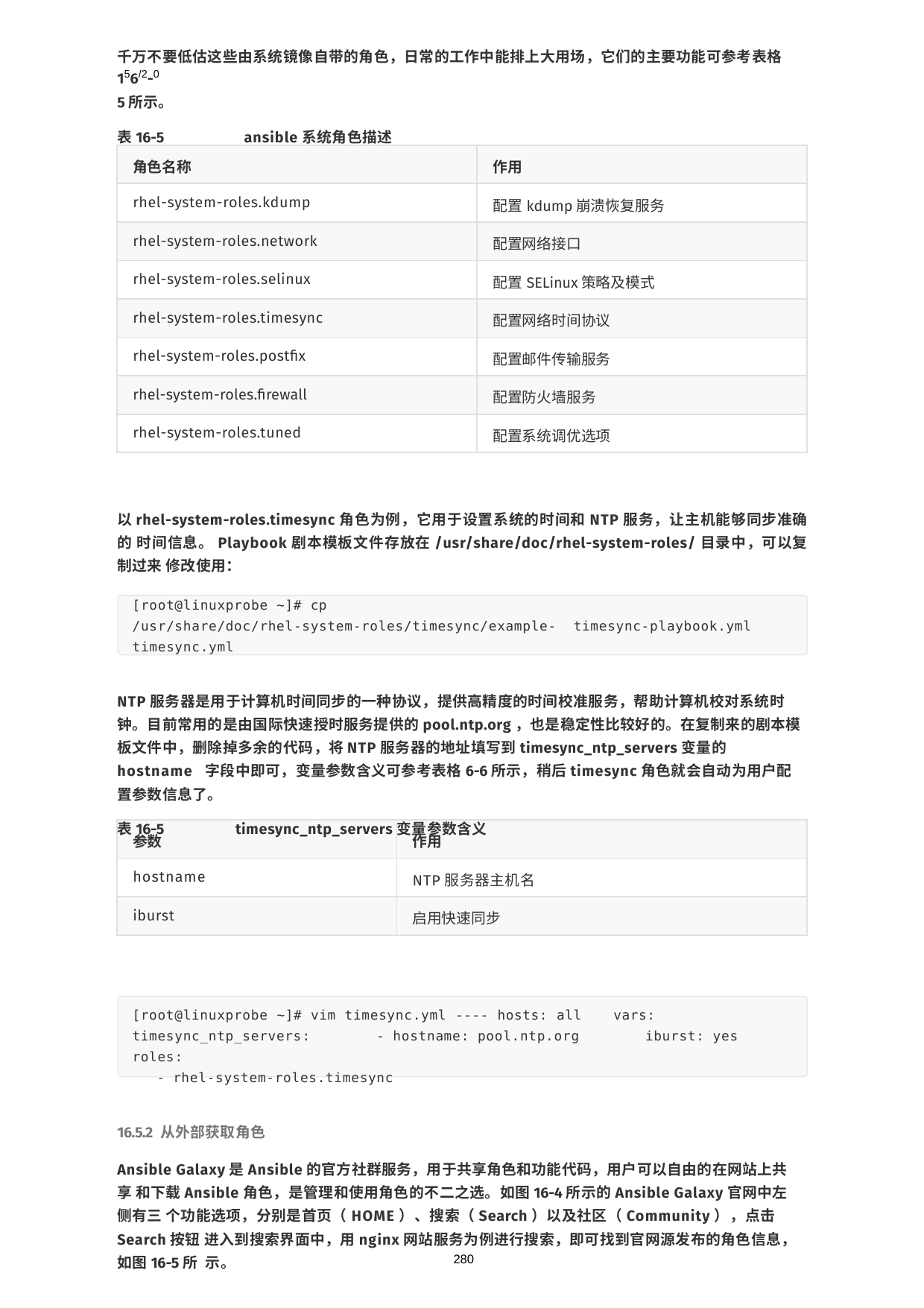

千万不要低估这些由系统镜像自带的角色，日常的工作中能排上大用场，它们的主要功能可参考表格156/2-0
5所示。
表16-5	ansible系统角色描述
| 角色名称 | 作用 |
| --- | --- |
| rhel-system-roles.kdump | 配置kdump崩溃恢复服务 |
| rhel-system-roles.network | 配置网络接口 |
| rhel-system-roles.selinux | 配置SELinux策略及模式 |
| rhel-system-roles.timesync | 配置网络时间协议 |
| rhel-system-roles.postfix | 配置邮件传输服务 |
| rhel-system-roles.firewall | 配置防火墙服务 |
| rhel-system-roles.tuned | 配置系统调优选项 |
以rhel-system-roles.timesync角色为例，它用于设置系统的时间和NTP服务，让主机能够同步准确的 时间信息。Playbook剧本模板文件存放在/usr/share/doc/rhel-system-roles/目录中，可以复制过来 修改使用：

[root@linuxprobe ~]# cp /usr/share/doc/rhel-system-roles/timesync/example-  timesync-playbook.yml timesync.yml

NTP服务器是用于计算机时间同步的一种协议，提供高精度的时间校准服务，帮助计算机校对系统时  钟。目前常用的是由国际快速授时服务提供的pool.ntp.org，也是稳定性比较好的。在复制来的剧本模 板文件中，删除掉多余的代码，将NTP服务器的地址填写到timesync_ntp_servers变量的hostname  字段中即可，变量参数含义可参考表格6-6所示，稍后timesync角色就会自动为用户配置参数信息了。
表16-5	timesync_ntp_servers变量参数含义

| 参数 | 作用 |
| --- | --- |
| hostname | NTP服务器主机名 |
| iburst | 启用快速同步 |

[root@linuxprobe ~]# vim timesync.yml ---- hosts: all	vars:  timesync_ntp_servers:	- hostname: pool.ntp.org		iburst: yes	roles:
- rhel-system-roles.timesync

16.5.2 从外部获取角色
Ansible Galaxy是Ansible的官方社群服务，用于共享角色和功能代码，用户可以自由的在网站上共享 和下载Ansible角色，是管理和使用角色的不二之选。如图16-4所示的Ansible Galaxy官网中左侧有三 个功能选项，分别是首页（HOME）、搜索（Search）以及社区（Community），点击Search按钮 进入到搜索界面中，用nginx网站服务为例进行搜索，即可找到官网源发布的角色信息，如图16-5所  示。
280